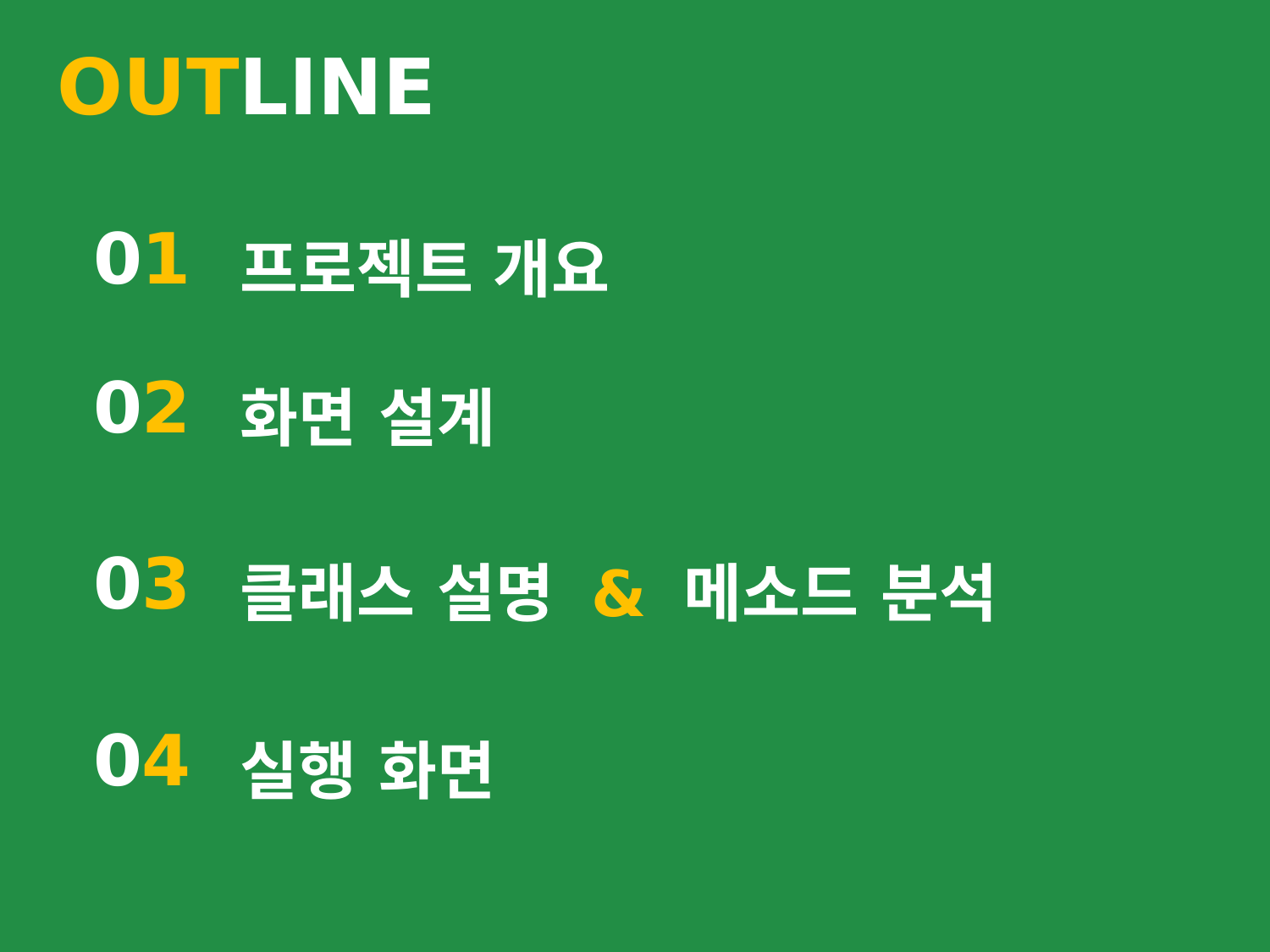

OUTLINE
01
프로젝트 개요
02
화면 설계
03
클래스 설명 & 메소드 분석
04
실행 화면